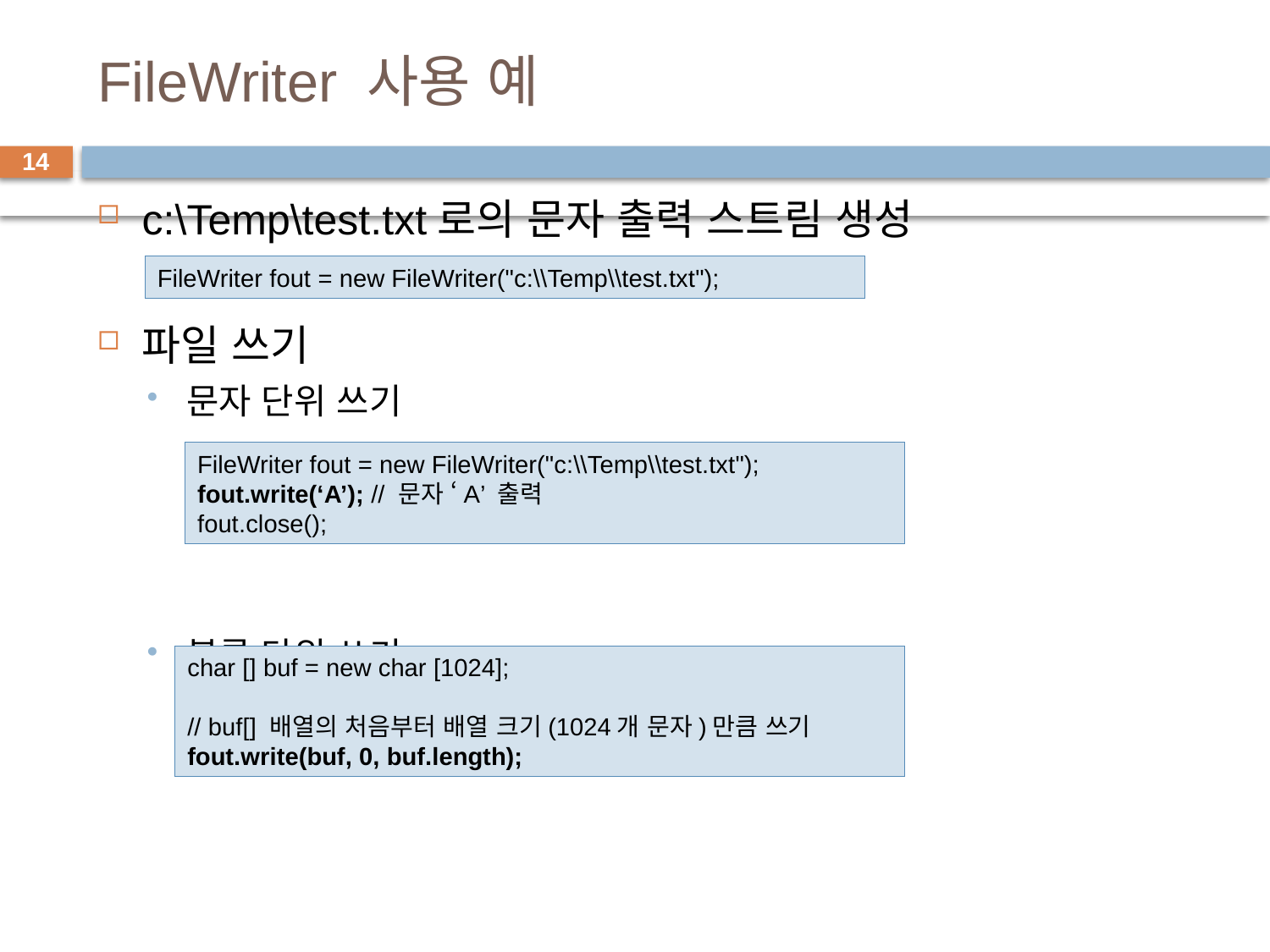

# FileWriter 사용 예
14
c:\Temp\test.txt로의 문자 출력 스트림 생성

파일 쓰기
문자 단위 쓰기

블록 단위 쓰기
FileWriter fout = new FileWriter("c:\\Temp\\test.txt");
FileWriter fout = new FileWriter("c:\\Temp\\test.txt");
fout.write(‘A’); // 문자 ‘A’ 출력
fout.close();
char [] buf = new char [1024];

// buf[] 배열의 처음부터 배열 크기(1024개 문자)만큼 쓰기
fout.write(buf, 0, buf.length);